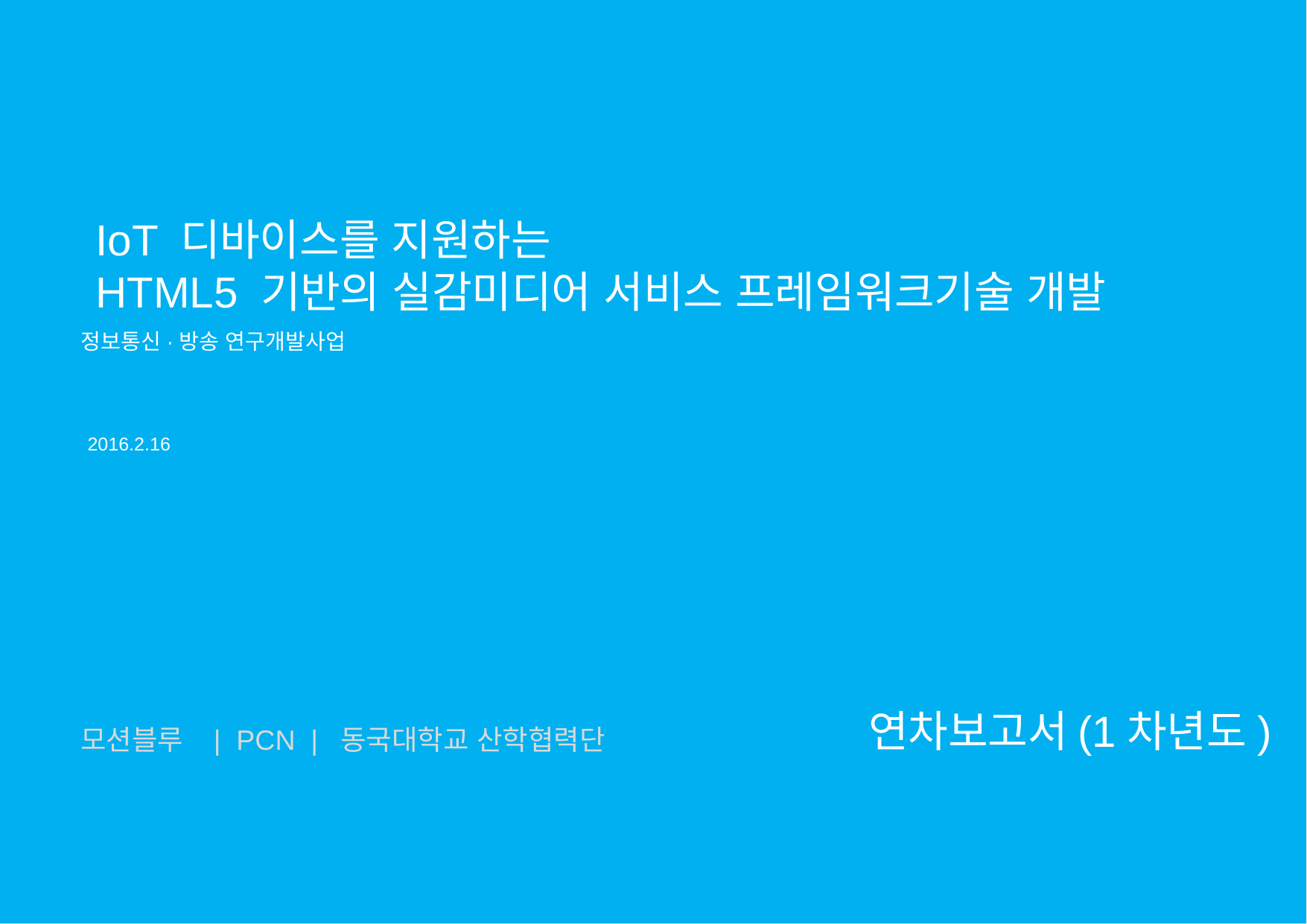

IoT 디바이스를 지원하는
HTML5 기반의 실감미디어 서비스 프레임워크기술 개발
정보통신·방송 연구개발사업
2016.2.16
연차보고서(1차년도)
모션블루   |  PCN  |  동국대학교 산학협력단